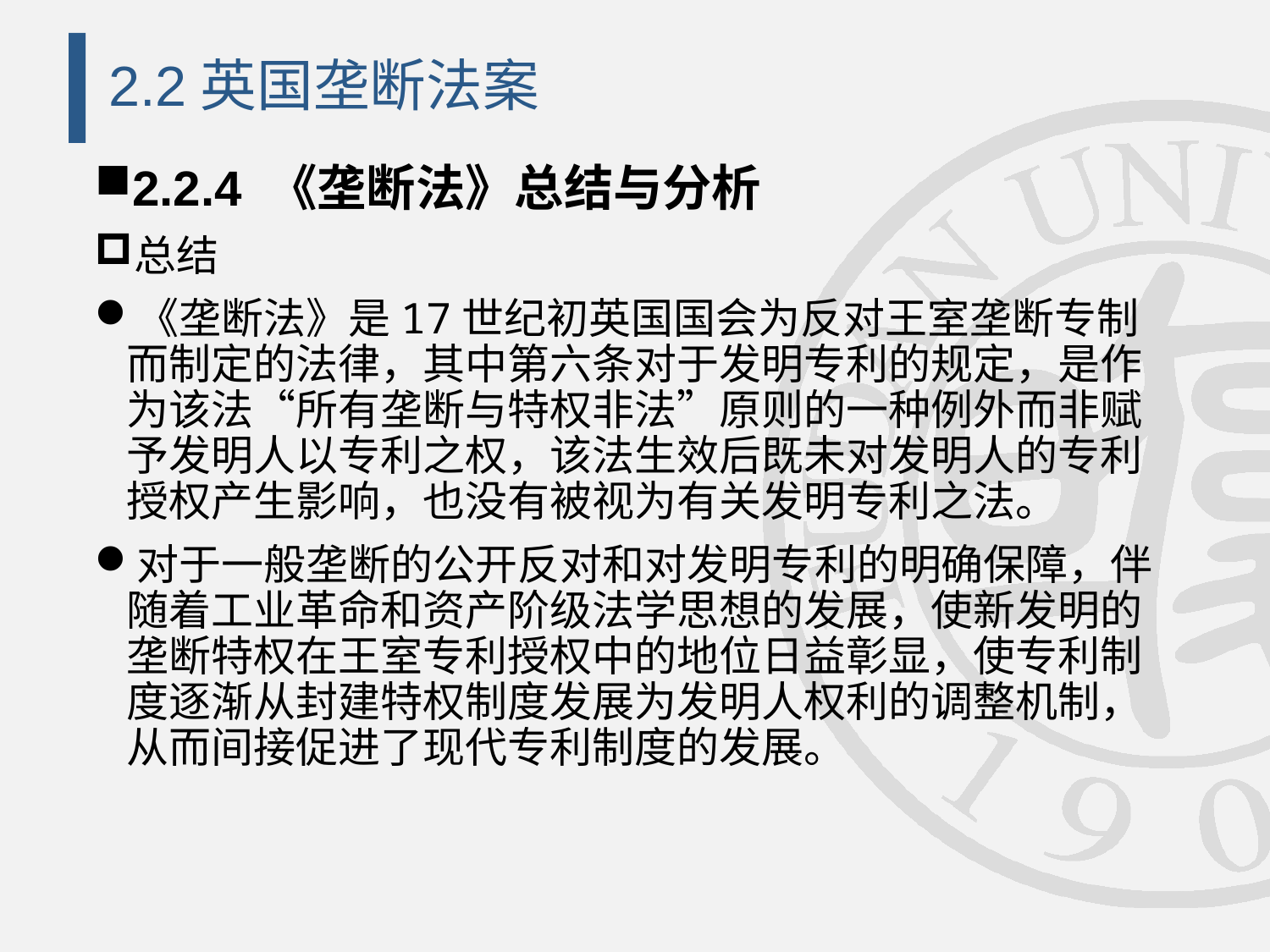

# 2.2英国垄断法案
2.2.4 《垄断法》总结与分析
总结
《垄断法》是17世纪初英国国会为反对王室垄断专制而制定的法律，其中第六条对于发明专利的规定，是作为该法“所有垄断与特权非法”原则的一种例外而非赋予发明人以专利之权，该法生效后既未对发明人的专利授权产生影响，也没有被视为有关发明专利之法。
对于一般垄断的公开反对和对发明专利的明确保障，伴随着工业革命和资产阶级法学思想的发展，使新发明的垄断特权在王室专利授权中的地位日益彰显，使专利制度逐渐从封建特权制度发展为发明人权利的调整机制，从而间接促进了现代专利制度的发展。